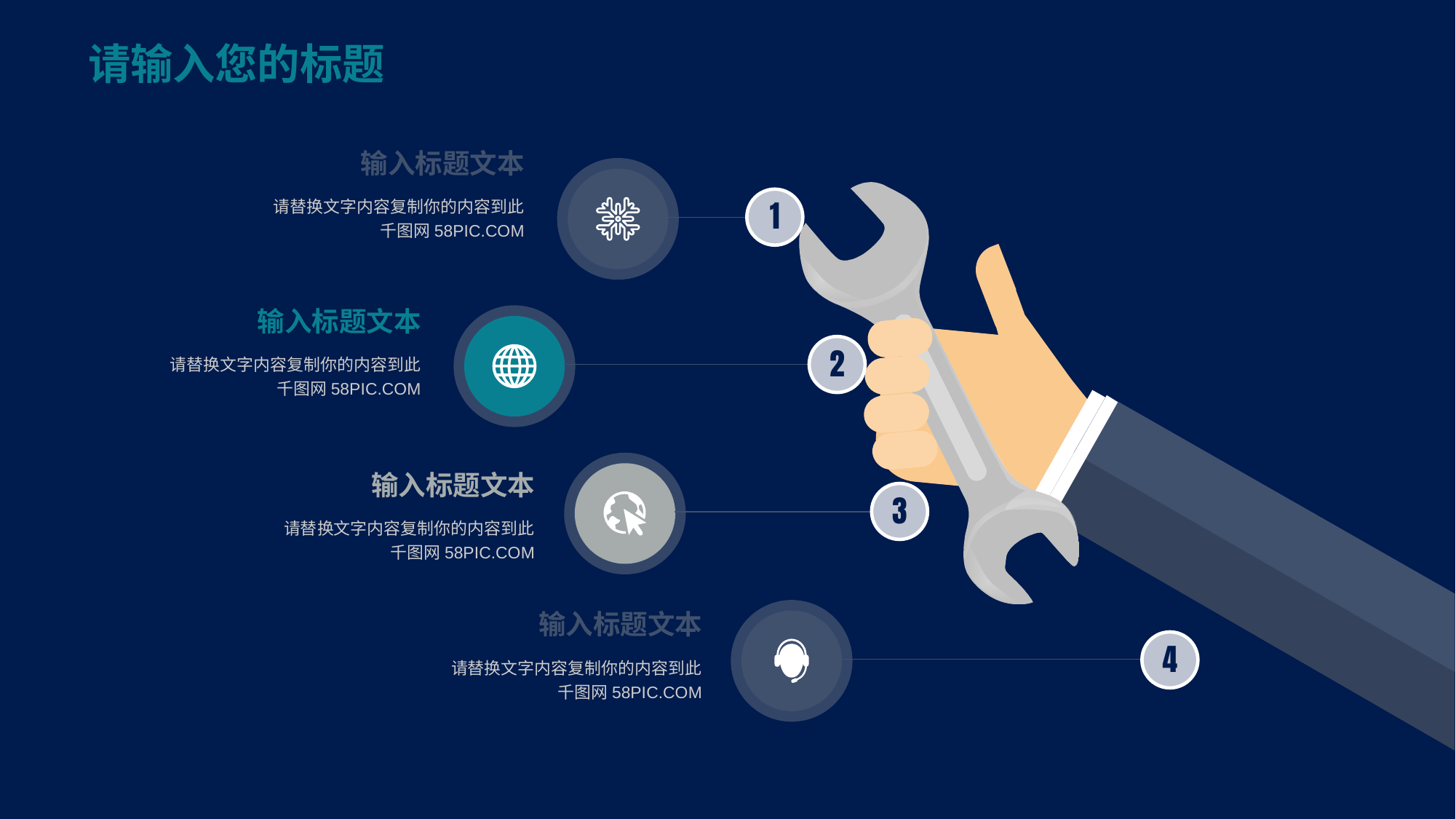

输入标题文本

请替换文字内容复制你的内容到此
千图网58PIC.COM
1

输入标题文本

2

请替换文字内容复制你的内容到此
千图网58PIC.COM

输入标题文本
3

请替换文字内容复制你的内容到此
千图网58PIC.COM

输入标题文本
4

请替换文字内容复制你的内容到此
千图网58PIC.COM